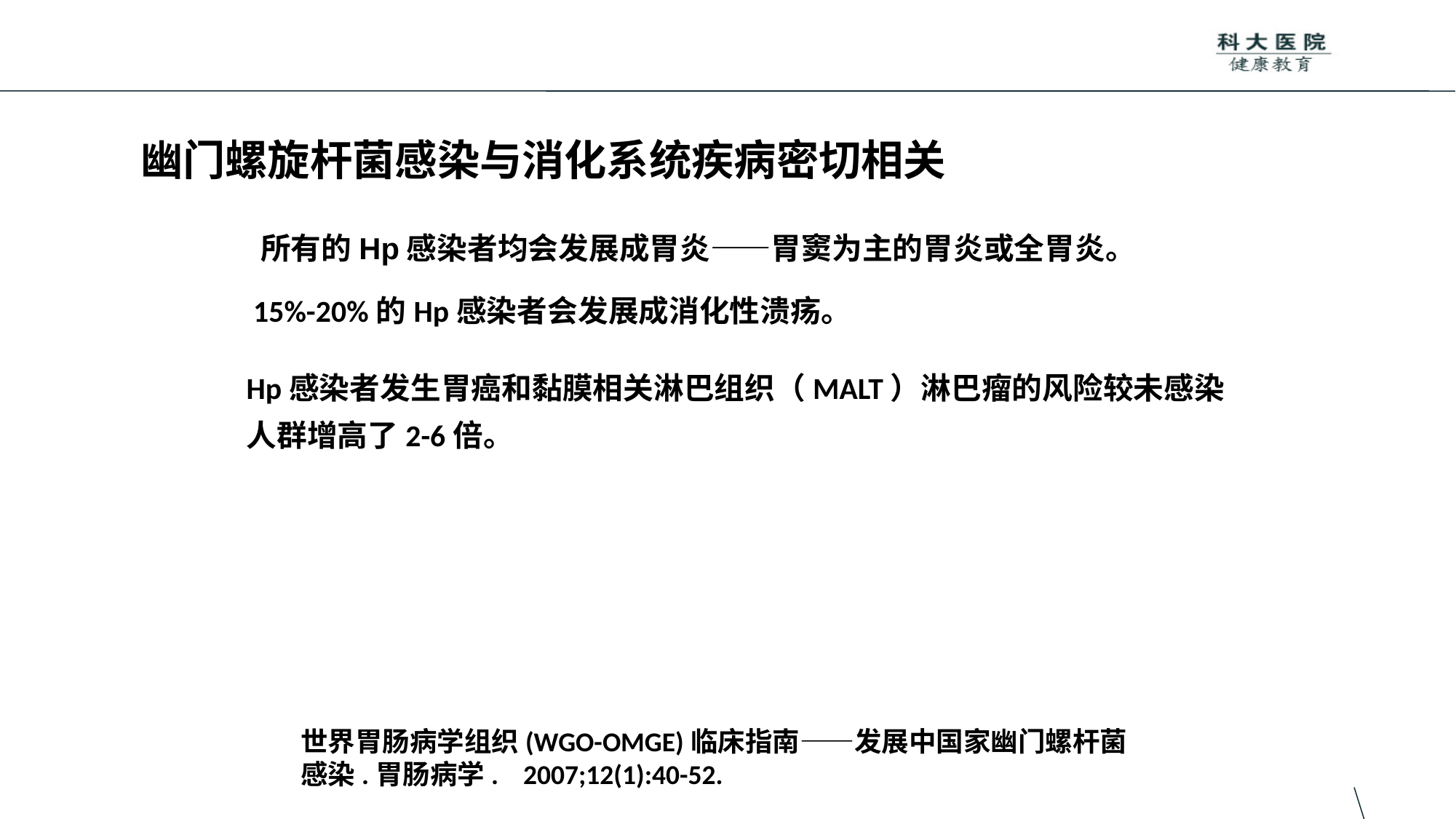

# 幽门螺旋杆菌感染与消化系统疾病密切相关
 所有的Hp感染者均会发展成胃炎——胃窦为主的胃炎或全胃炎。
 15%-20%的Hp感染者会发展成消化性溃疡。
Hp感染者发生胃癌和黏膜相关淋巴组织（MALT）淋巴瘤的风险较未感染人群增高了2-6倍。

世界胃肠病学组织(WGO-OMGE)临床指南——发展中国家幽门螺杆菌感染.胃肠病学.    2007;12(1):40-52.